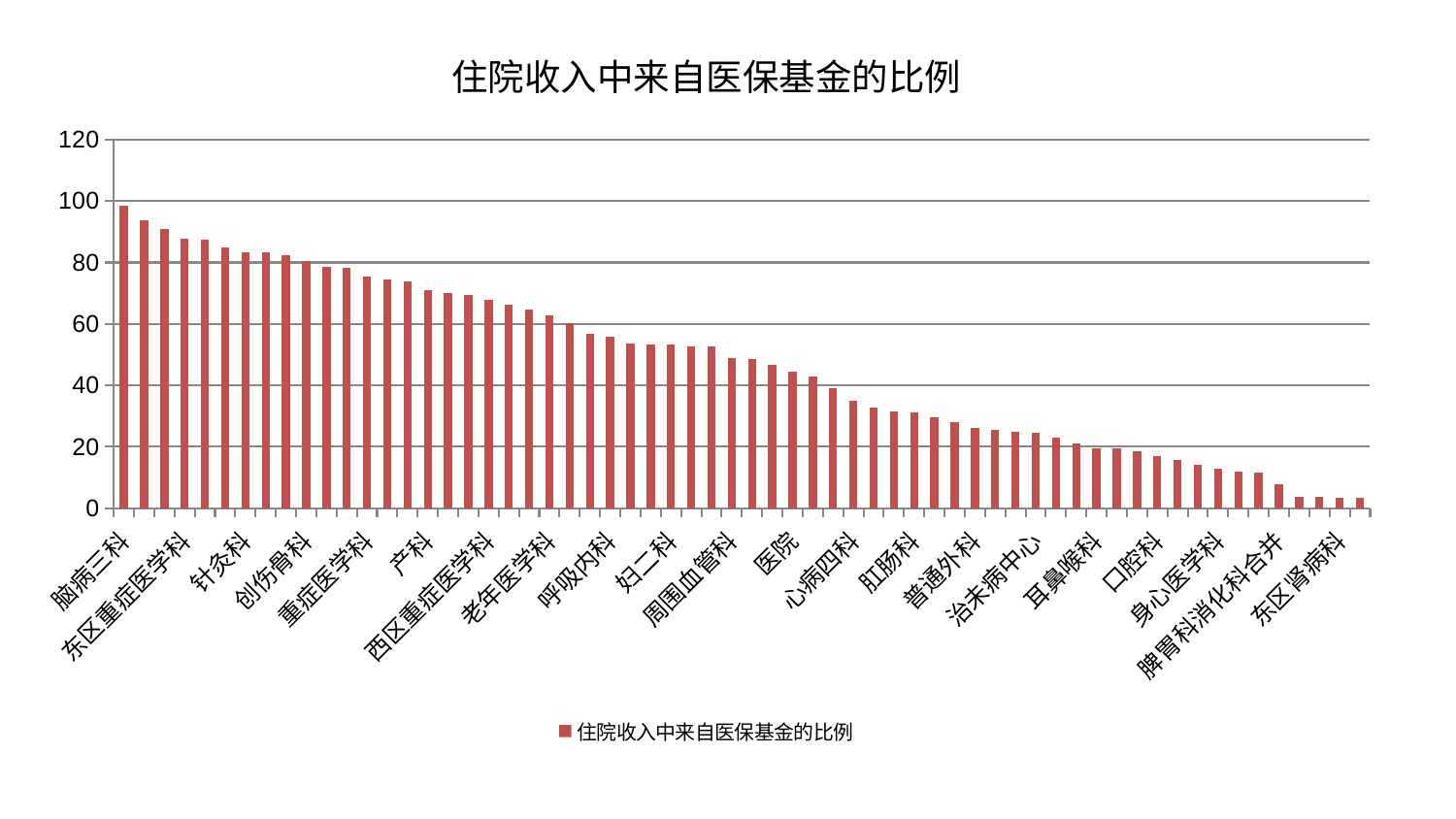

### Chart: 住院收入中来自医保基金的比例

| Category | 住院收入中来自医保基金的比例 |
|---|---|
| 脑病三科 | 98.35283294196975 |
| 心病二科 | 93.69676130554951 |
| 脑病二科 | 90.88373063650607 |
| 东区重症医学科 | 87.75270533651774 |
| 肾脏内科 | 87.56298918120551 |
| 乳腺甲状腺外科 | 84.80839051339812 |
| 针灸科 | 83.36732427087755 |
| 神经内科 | 83.35549026430333 |
| 眼科 | 82.27279681302562 |
| 创伤骨科 | 80.60467021149475 |
| 神经外科 | 78.7009318521588 |
| 肾病科 | 78.21735211856557 |
| 重症医学科 | 75.53222604029664 |
| 中医外治中心 | 74.53452404745542 |
| 儿科 | 73.8295673047974 |
| 产科 | 70.97704536783664 |
| 小儿骨科 | 69.98850013111269 |
| 微创骨科 | 69.39851342488082 |
| 西区重症医学科 | 67.85173280962601 |
| 脊柱骨科 | 66.40315889044781 |
| 皮肤科 | 64.7575906616884 |
| 老年医学科 | 62.835842048494015 |
| 肝胆外科 | 60.16000688223397 |
| 关节骨科 | 56.89122121263161 |
| 呼吸内科 | 55.91285505516712 |
| 风湿病科 | 53.74162566923037 |
| 运动损伤骨科 | 53.34705228113077 |
| 妇二科 | 53.200361523051875 |
| 心病一科 | 52.812127650247206 |
| 显微骨科 | 52.62176188485872 |
| 周围血管科 | 48.99179820877209 |
| 美容皮肤科 | 48.67210989115958 |
| 推拿科 | 46.8357953902633 |
| 医院 | 44.53936384217163 |
| 肿瘤内科 | 43.04808690545501 |
| 综合内科 | 39.25253688098873 |
| 心病四科 | 35.01542938424957 |
| 脑病一科 | 32.73870138124906 |
| 骨科 | 31.622181280130857 |
| 肛肠科 | 31.052190202624708 |
| 妇科 | 29.515837238244004 |
| 男科 | 28.024066211531242 |
| 普通外科 | 26.169706852283614 |
| 康复科 | 25.38460786588681 |
| 心病三科 | 24.74306602396168 |
| 治未病中心 | 24.476984481054643 |
| 妇科妇二科合并 | 22.88329692285389 |
| 泌尿外科 | 20.959988410737274 |
| 耳鼻喉科 | 19.408782723240826 |
| 肝病科 | 19.36214064252344 |
| 内分泌科 | 18.707903647520684 |
| 口腔科 | 17.00113287660434 |
| 心血管内科 | 15.847741058579823 |
| 脾胃病科 | 14.118768334622445 |
| 身心医学科 | 13.015627562683886 |
| 血液科 | 11.874772842238436 |
| 胸外科 | 11.647963000377558 |
| 脾胃科消化科合并 | 7.805081736612496 |
| 小儿推拿科 | 3.874609842338428 |
| 消化内科 | 3.847834030081354 |
| 东区肾病科 | 3.5430205558423244 |
| 中医经典科 | 3.301502582396698 |
116